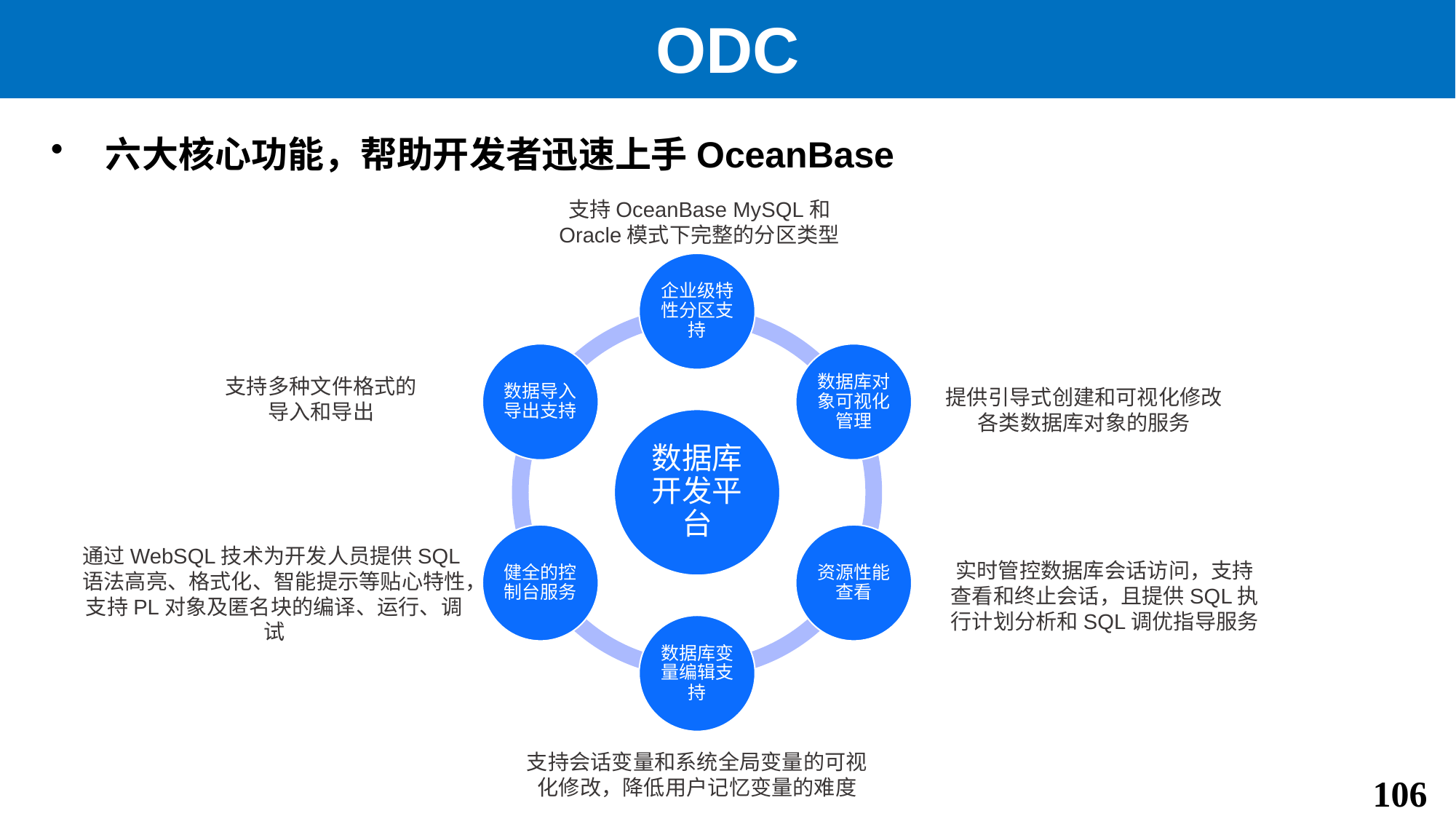

# ODC
六大核心功能，帮助开发者迅速上手OceanBase
支持OceanBase MySQL和 Oracle模式下完整的分区类型
数据库开发平台
企业级特性分区支持
数据库对象可视化管理
资源性能查看
数据库变量编辑支持
健全的控制台服务
数据导入导出支持
支持多种文件格式的导入和导出
提供引导式创建和可视化修改各类数据库对象的服务
通过WebSQL技术为开发人员提供SQL语法高亮、格式化、智能提示等贴心特性，支持PL对象及匿名块的编译、运行、调试
实时管控数据库会话访问，支持查看和终止会话，且提供SQL执行计划分析和SQL调优指导服务
支持会话变量和系统全局变量的可视化修改，降低用户记忆变量的难度